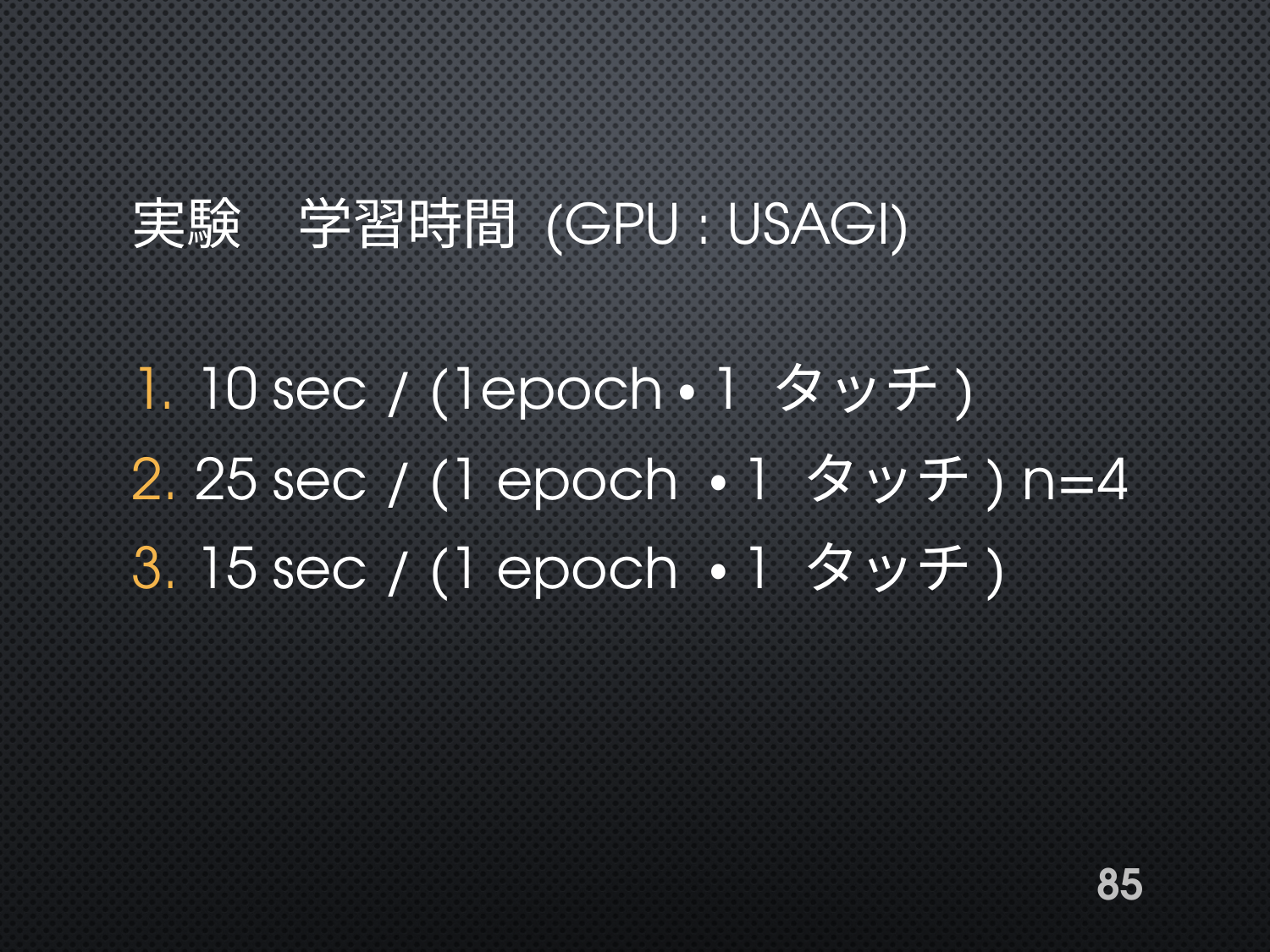

# 実験　学習時間 (GPU : USAGI)
 10 sec / (1epoch・1 タッチ)
 25 sec / (1 epoch ・1 タッチ) n=4
 15 sec / (1 epoch ・1 タッチ)

85